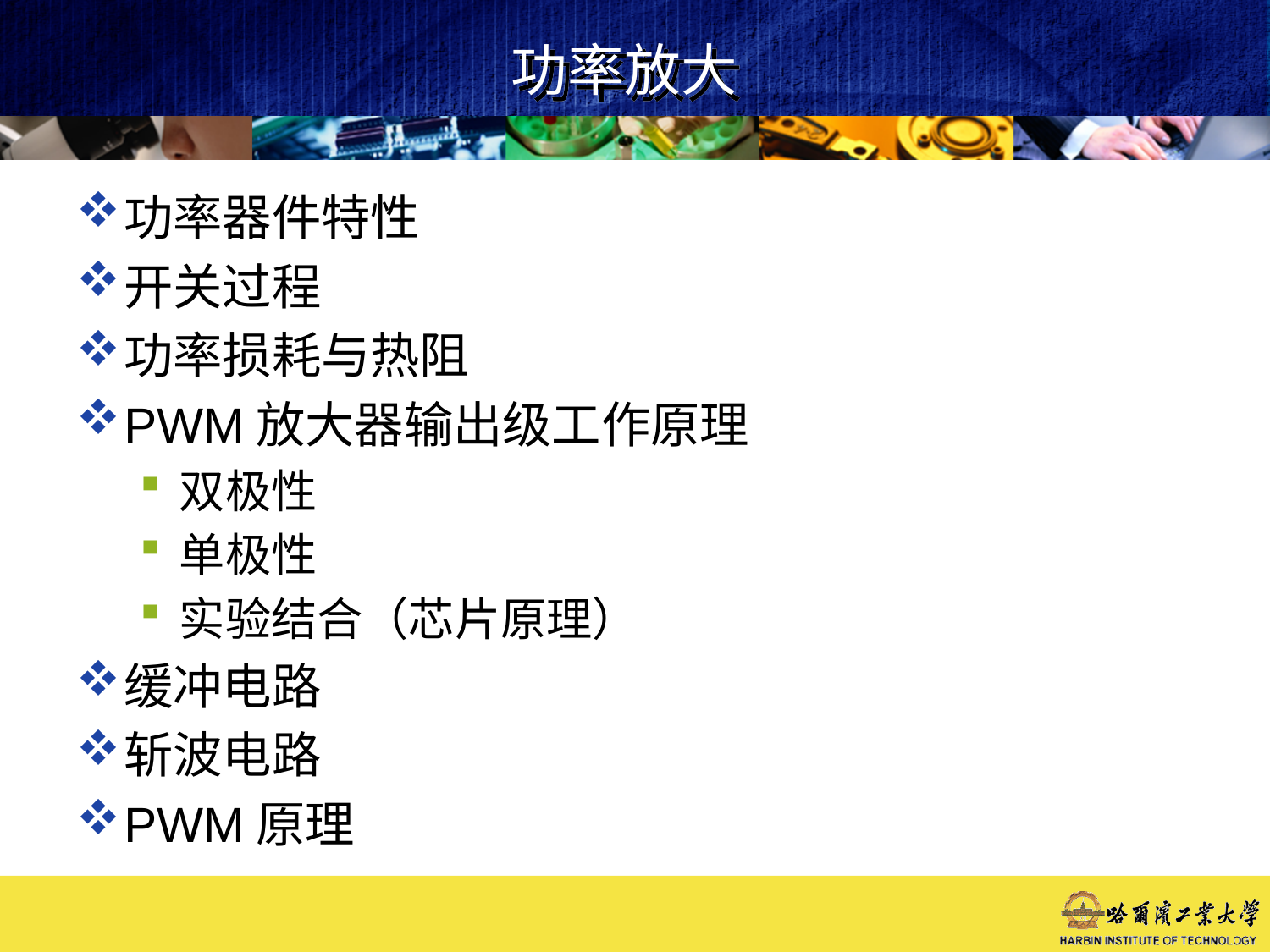

# 功率放大
功率器件特性
开关过程
功率损耗与热阻
PWM放大器输出级工作原理
双极性
单极性
实验结合（芯片原理）
缓冲电路
斩波电路
PWM原理